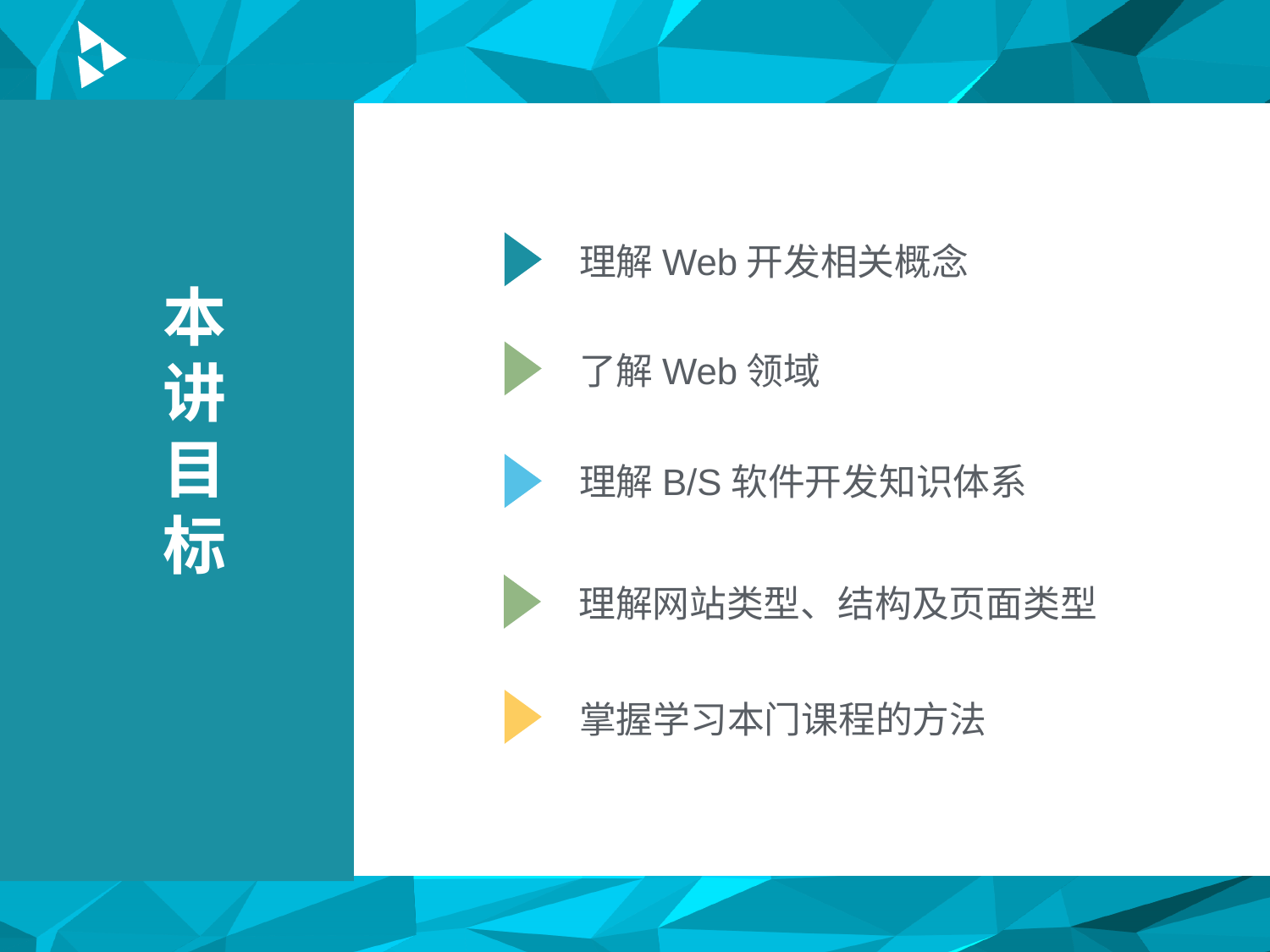

理解Web开发相关概念

本讲目标
了解Web领域

理解B/S软件开发知识体系

理解网站类型、结构及页面类型

掌握学习本门课程的方法